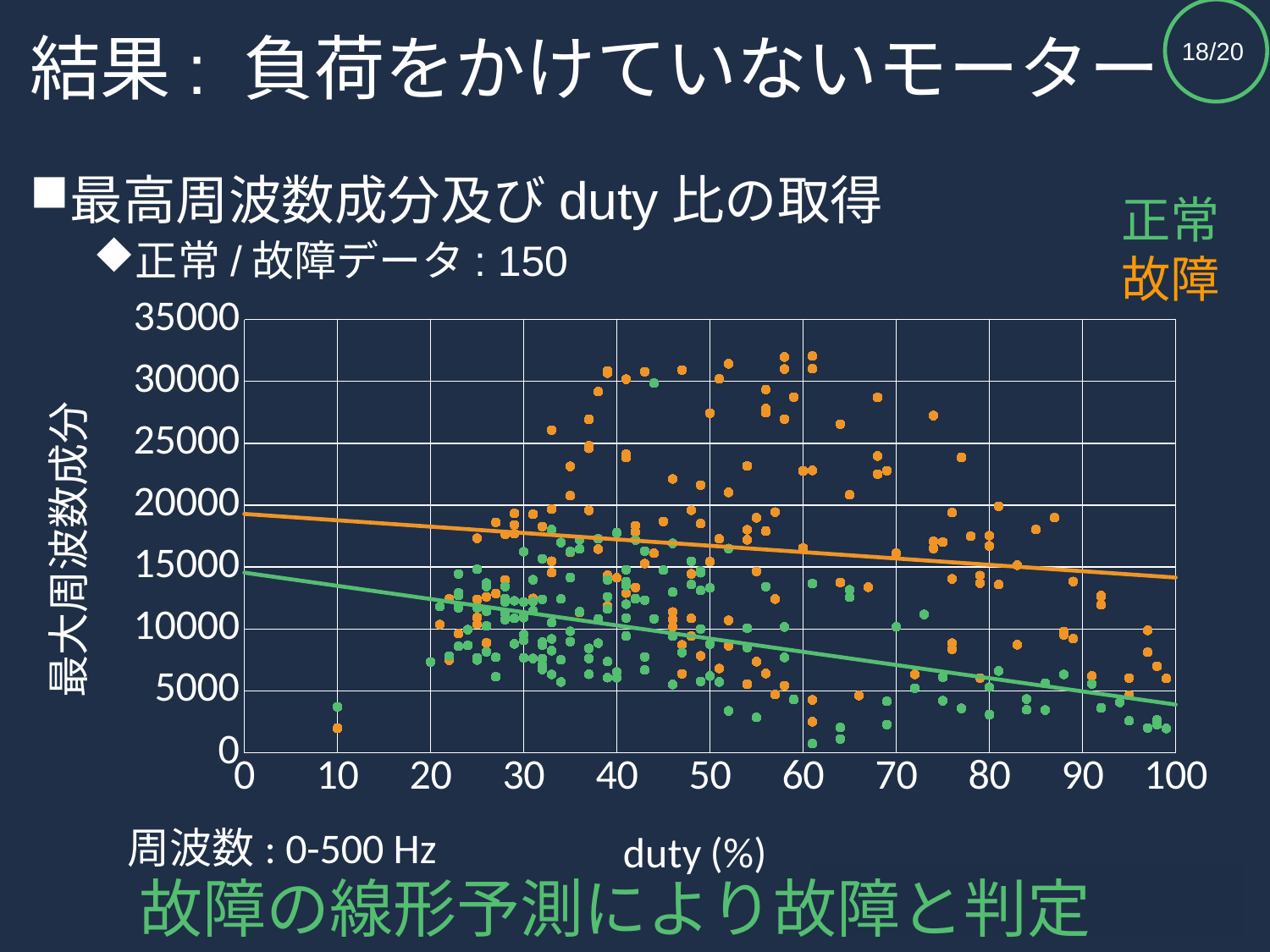

# 結果: 負荷をかけていないモーター
最高周波数成分及びduty比の取得
正常/故障データ: 150

正常
故障

### Chart

| Category |  |  |
|---|---|---|
周波数: 0-500 Hz
故障の線形予測により故障と判定